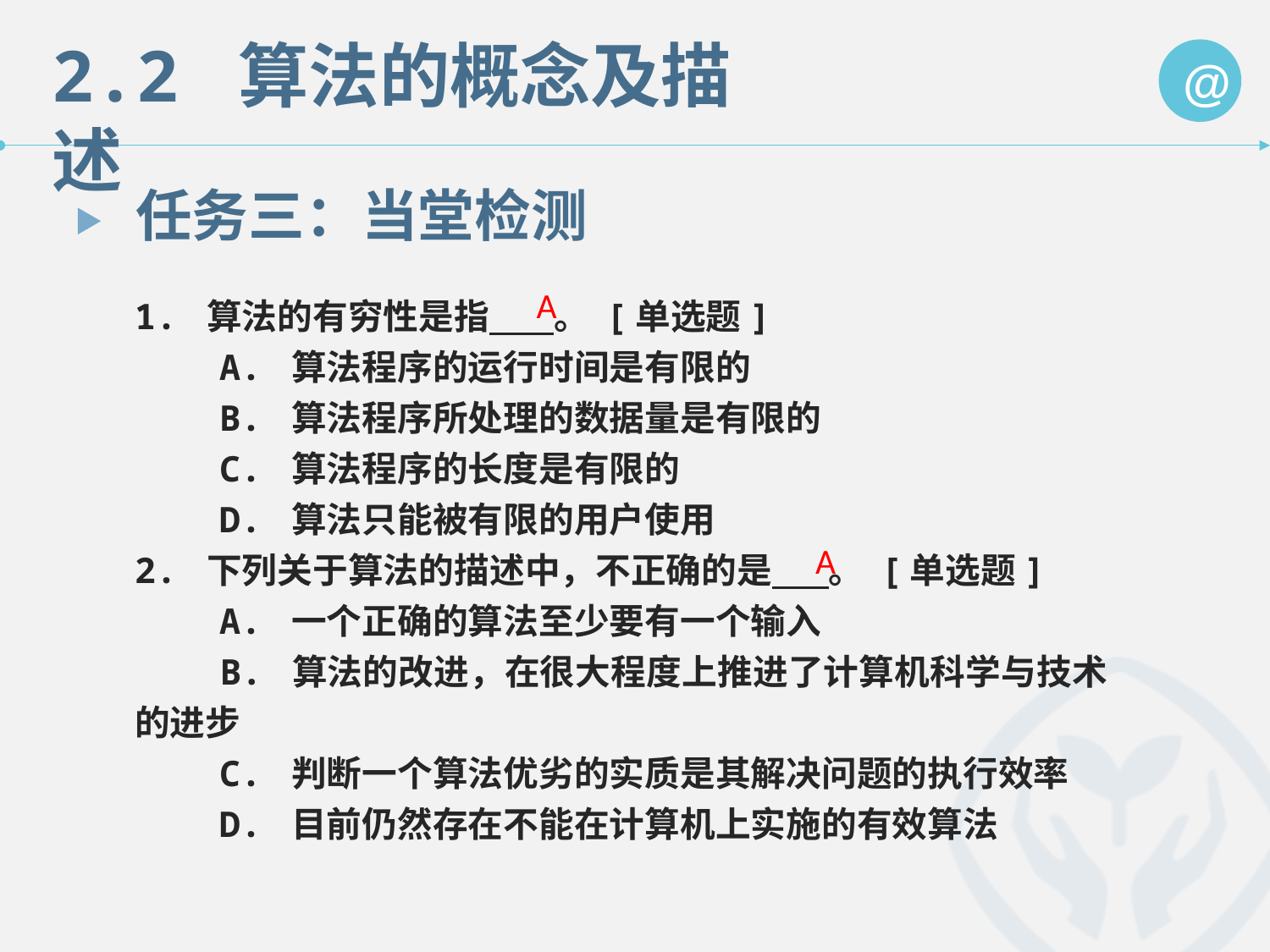

任务三：当堂检测

A
1. 算法的有穷性是指        。 [单选题]
    A. 算法程序的运行时间是有限的
    B. 算法程序所处理的数据量是有限的
    C. 算法程序的长度是有限的
    D. 算法只能被有限的用户使用
2. 下列关于算法的描述中，不正确的是       。 [单选题]
    A. 一个正确的算法至少要有一个输入
    B. 算法的改进，在很大程度上推进了计算机科学与技术的进步
    C. 判断一个算法优劣的实质是其解决问题的执行效率
    D. 目前仍然存在不能在计算机上实施的有效算法
A